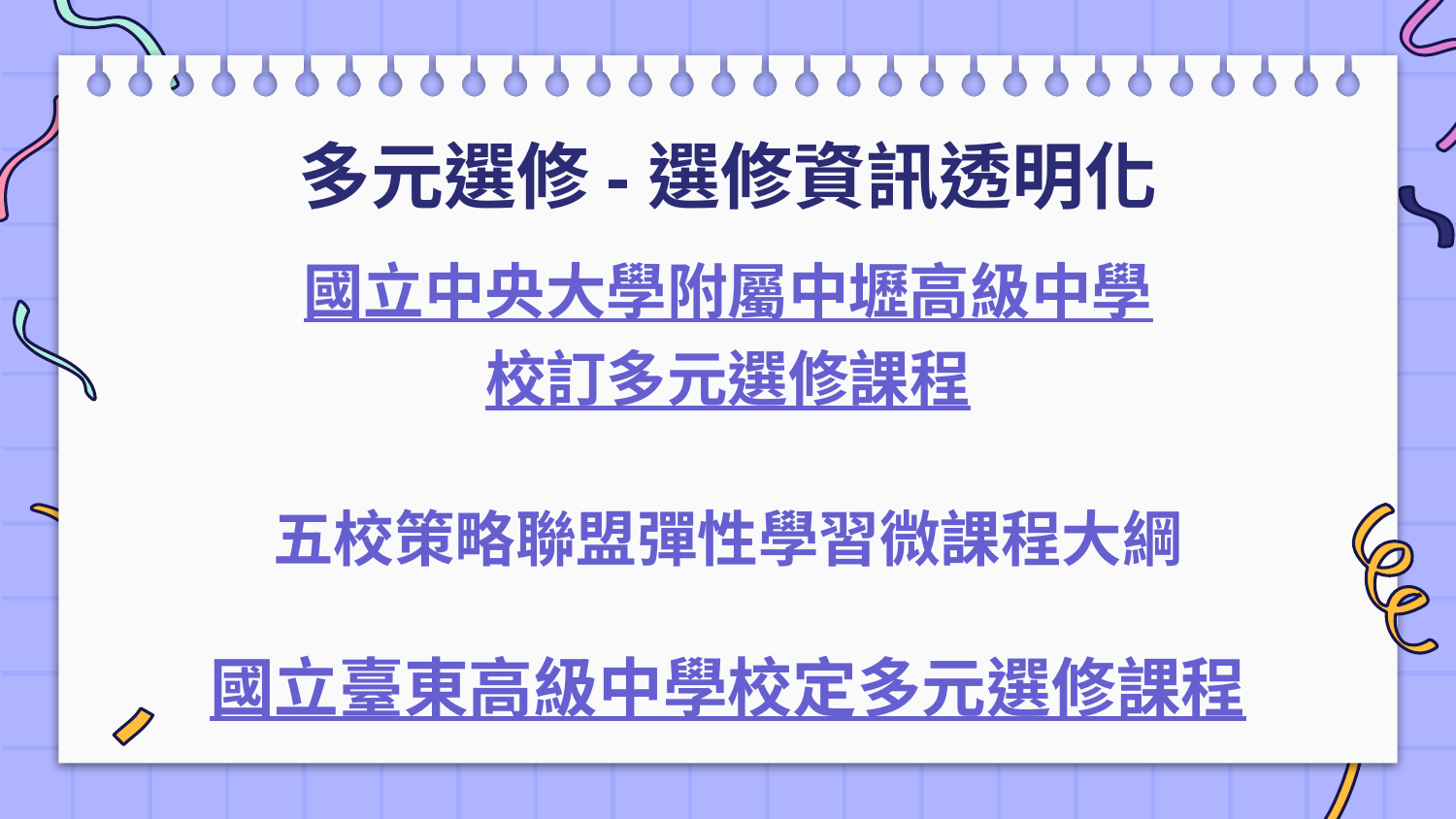

多元選修-選修資訊透明化
國立中央大學附屬中壢高級中學
校訂多元選修課程

五校策略聯盟彈性學習微課程大綱

國立臺東高級中學校定多元選修課程